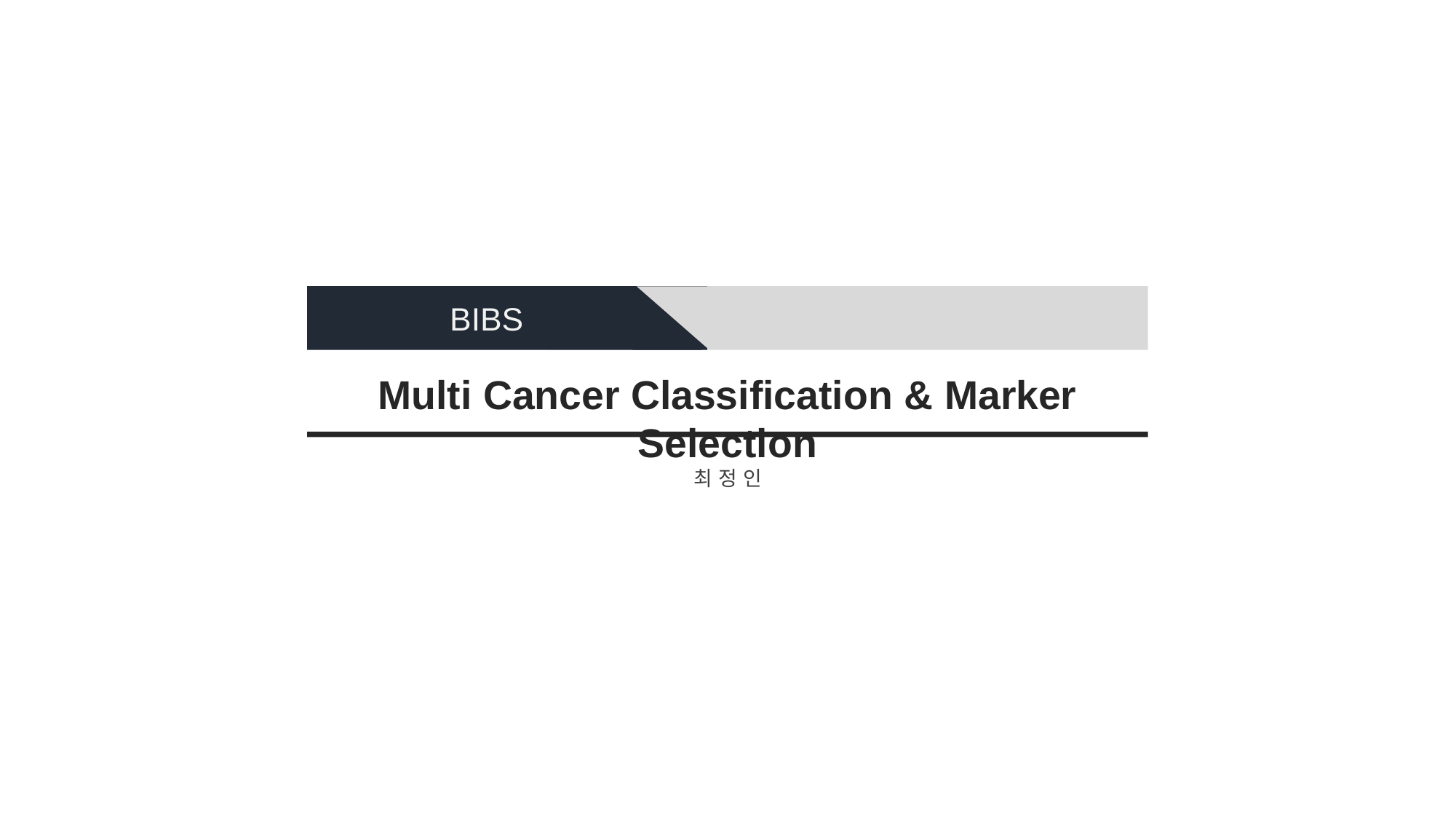

BIBS
Multi Cancer Classification & Marker Selection

최정인